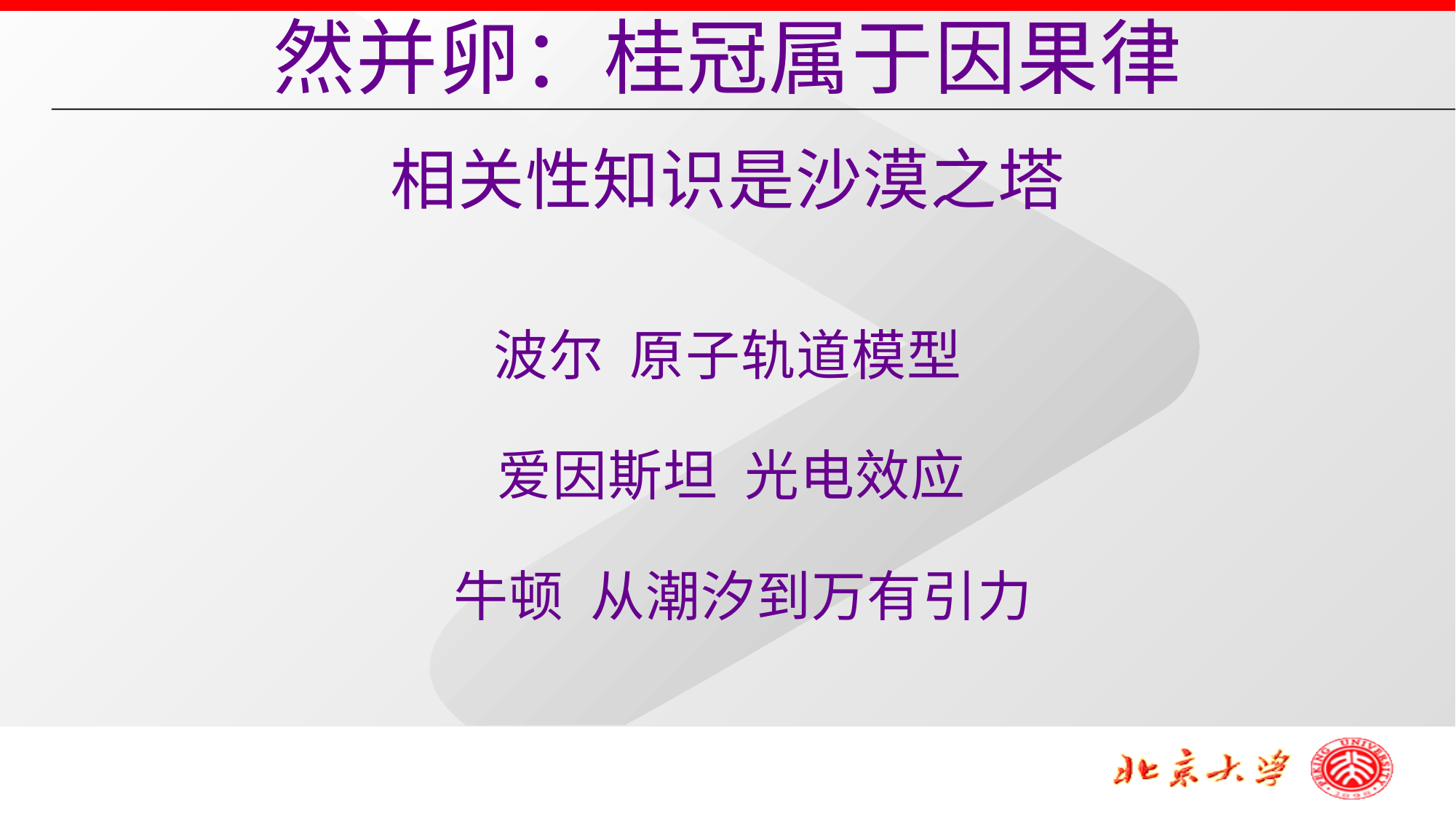

然并卵：桂冠属于因果律
相关性知识是沙漠之塔
波尔  原子轨道模型
爱因斯坦  光电效应
牛顿  从潮汐到万有引力